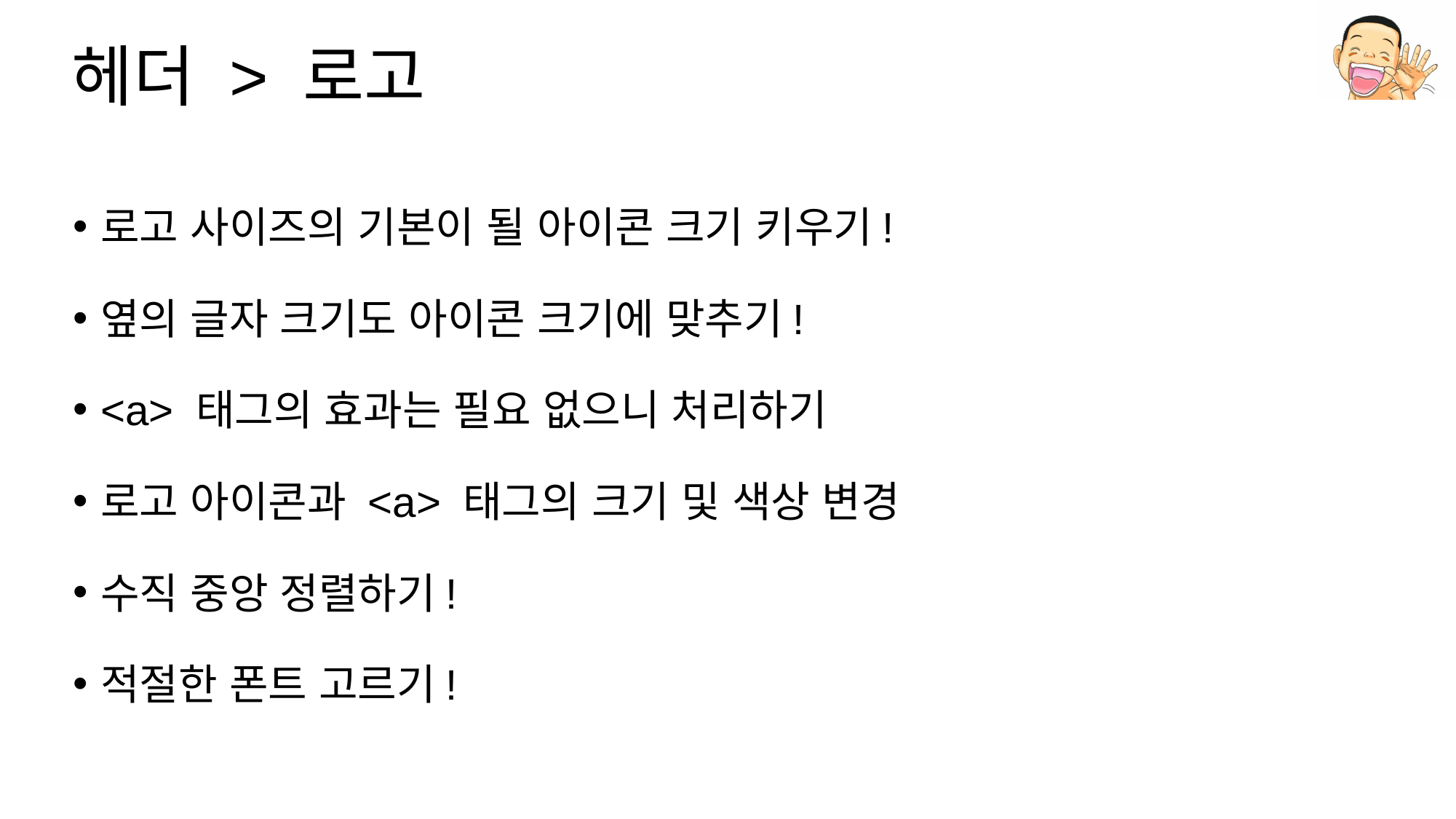

# 헤더 > 로고
로고 사이즈의 기본이 될 아이콘 크기 키우기!
옆의 글자 크기도 아이콘 크기에 맞추기!
<a> 태그의 효과는 필요 없으니 처리하기
로고 아이콘과 <a> 태그의 크기 및 색상 변경
수직 중앙 정렬하기!
적절한 폰트 고르기!